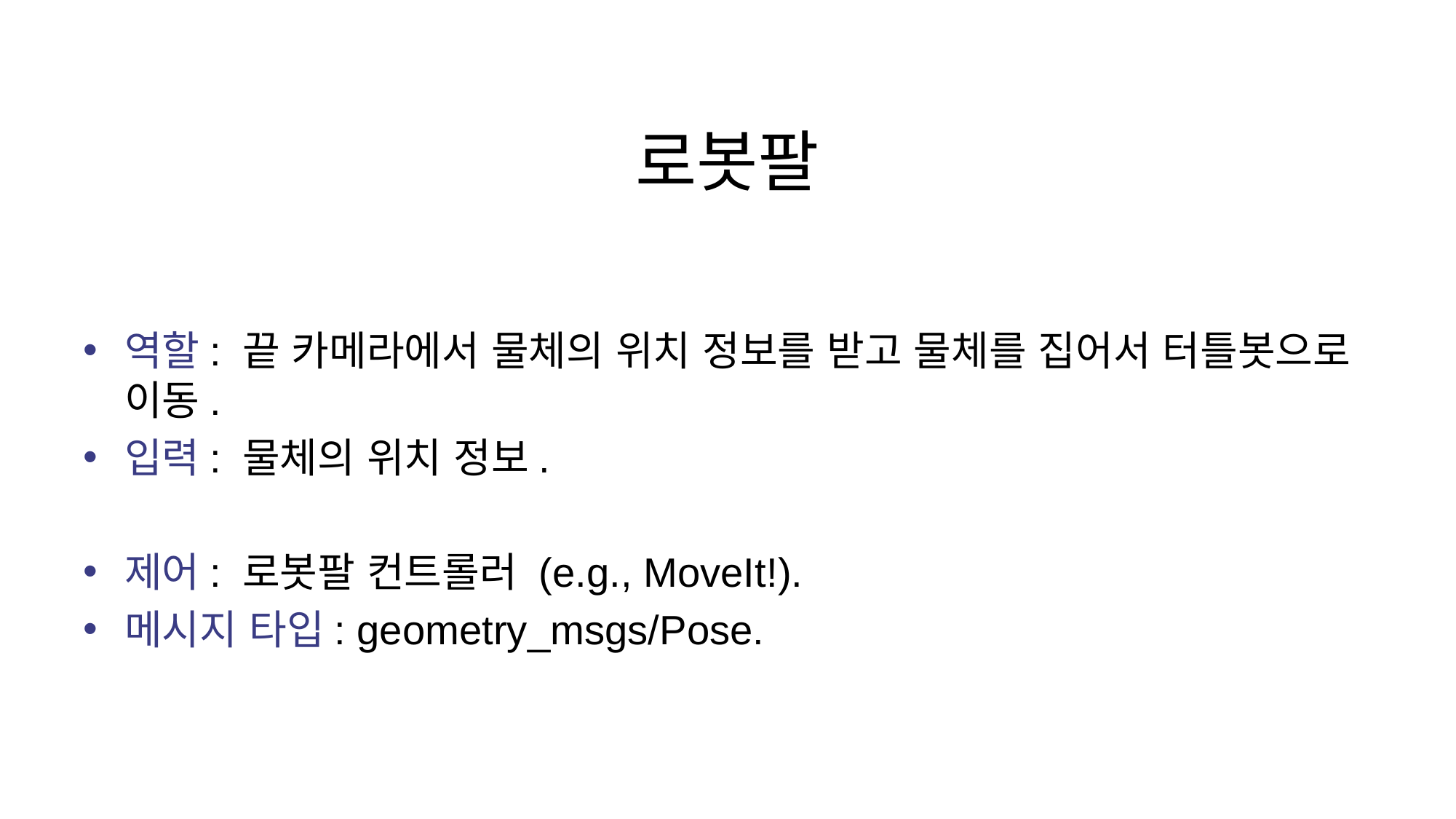

# 로봇팔
역할: 끝 카메라에서 물체의 위치 정보를 받고 물체를 집어서 터틀봇으로 이동.
입력: 물체의 위치 정보.

제어: 로봇팔 컨트롤러 (e.g., MoveIt!).
메시지 타입: geometry_msgs/Pose.